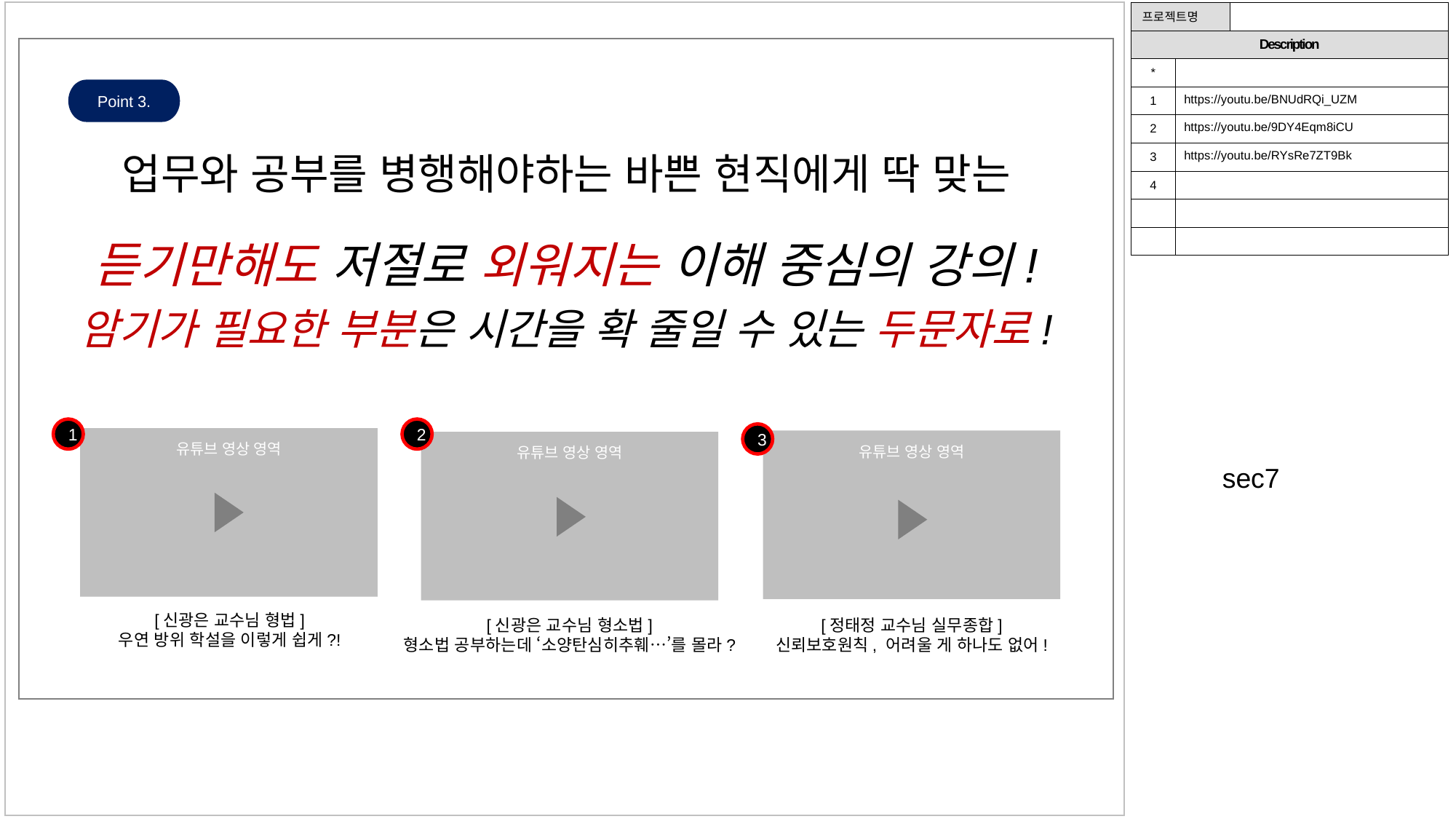

| 프로젝트명 |  |  |
| --- | --- | --- |
| Description |  |  |
| \* |  |  |
| 1 | https://youtu.be/BNUdRQi\_UZM |  |
| 2 | https://youtu.be/9DY4Eqm8iCU |  |
| 3 | https://youtu.be/RYsRe7ZT9Bk |  |
| 4 |  |  |
|  |  |  |
|  |  |  |

Point 3.
업무와 공부를 병행해야하는 바쁜 현직에게 딱 맞는

듣기만해도 저절로 외워지는 이해 중심의 강의!

암기가 필요한 부분은 시간을 확 줄일 수 있는 두문자로!
1
2
3
유튜브 영상 영역

유튜브 영상 영역

유튜브 영상 영역

sec7

[신광은 교수님 형법]
우연 방위 학설을 이렇게 쉽게?!
[신광은 교수님 형소법]
형소법 공부하는데 ‘소양탄심히추훼…’를 몰라?
[정태정 교수님 실무종합]
신뢰보호원칙, 어려울 게 하나도 없어!